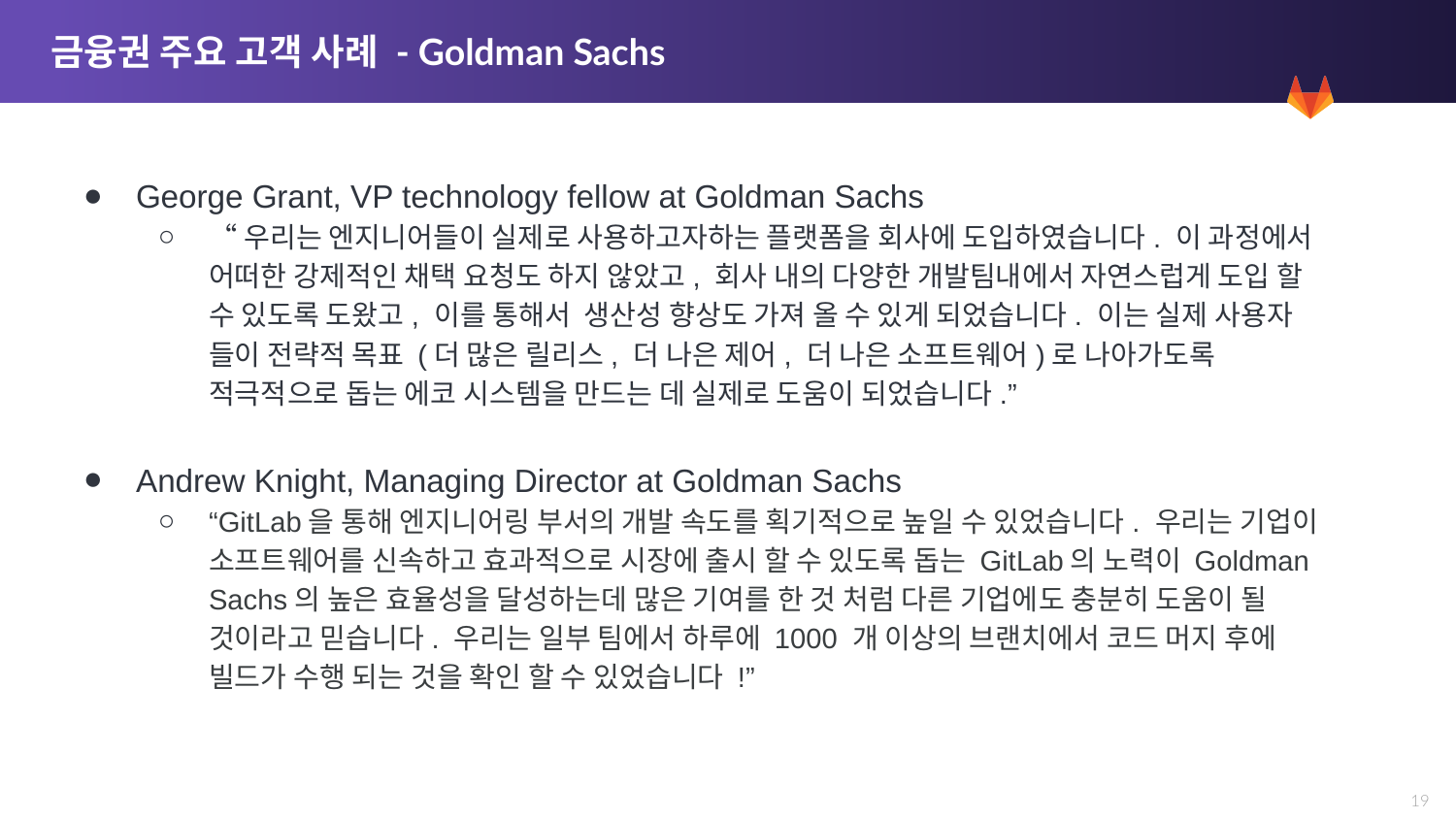

# 금융권 주요 고객 사례 - Goldman Sachs
George Grant, VP technology fellow at Goldman Sachs
“우리는 엔지니어들이 실제로 사용하고자하는 플랫폼을 회사에 도입하였습니다. 이 과정에서 어떠한 강제적인 채택 요청도 하지 않았고, 회사 내의 다양한 개발팀내에서 자연스럽게 도입 할 수 있도록 도왔고, 이를 통해서  생산성 향상도 가져 올 수 있게 되었습니다. 이는 실제 사용자 들이 전략적 목표 (더 많은 릴리스, 더 나은 제어, 더 나은 소프트웨어)로 나아가도록 적극적으로 돕는 에코 시스템을 만드는 데 실제로 도움이 되었습니다.”

Andrew Knight, Managing Director at Goldman Sachs
“GitLab을 통해 엔지니어링 부서의 개발 속도를 획기적으로 높일 수 있었습니다. 우리는 기업이 소프트웨어를 신속하고 효과적으로 시장에 출시 할 수 있도록 돕는 GitLab의 노력이 Goldman Sachs의 높은 효율성을 달성하는데 많은 기여를 한 것 처럼 다른 기업에도 충분히 도움이 될 것이라고 믿습니다. 우리는 일부 팀에서 하루에 1000 개 이상의 브랜치에서 코드 머지 후에 빌드가 수행 되는 것을 확인 할 수 있었습니다 !”